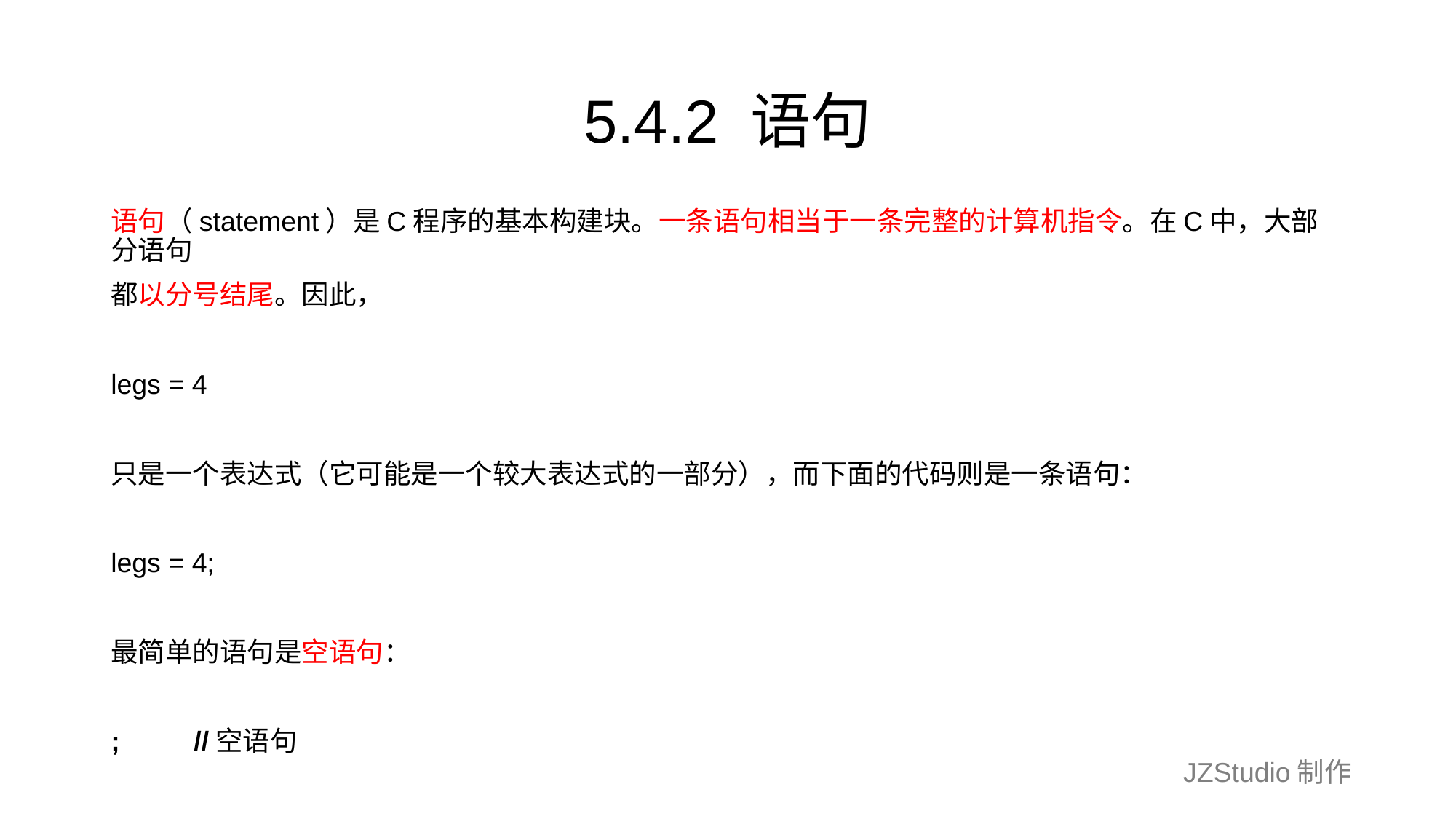

# 5.4.2 语句
语句（statement）是C程序的基本构建块。一条语句相当于一条完整的计算机指令。在C中，大部分语句
都以分号结尾。因此，

legs = 4

只是一个表达式（它可能是一个较大表达式的一部分），而下面的代码则是一条语句：

legs = 4;

最简单的语句是空语句：

;　　 //空语句